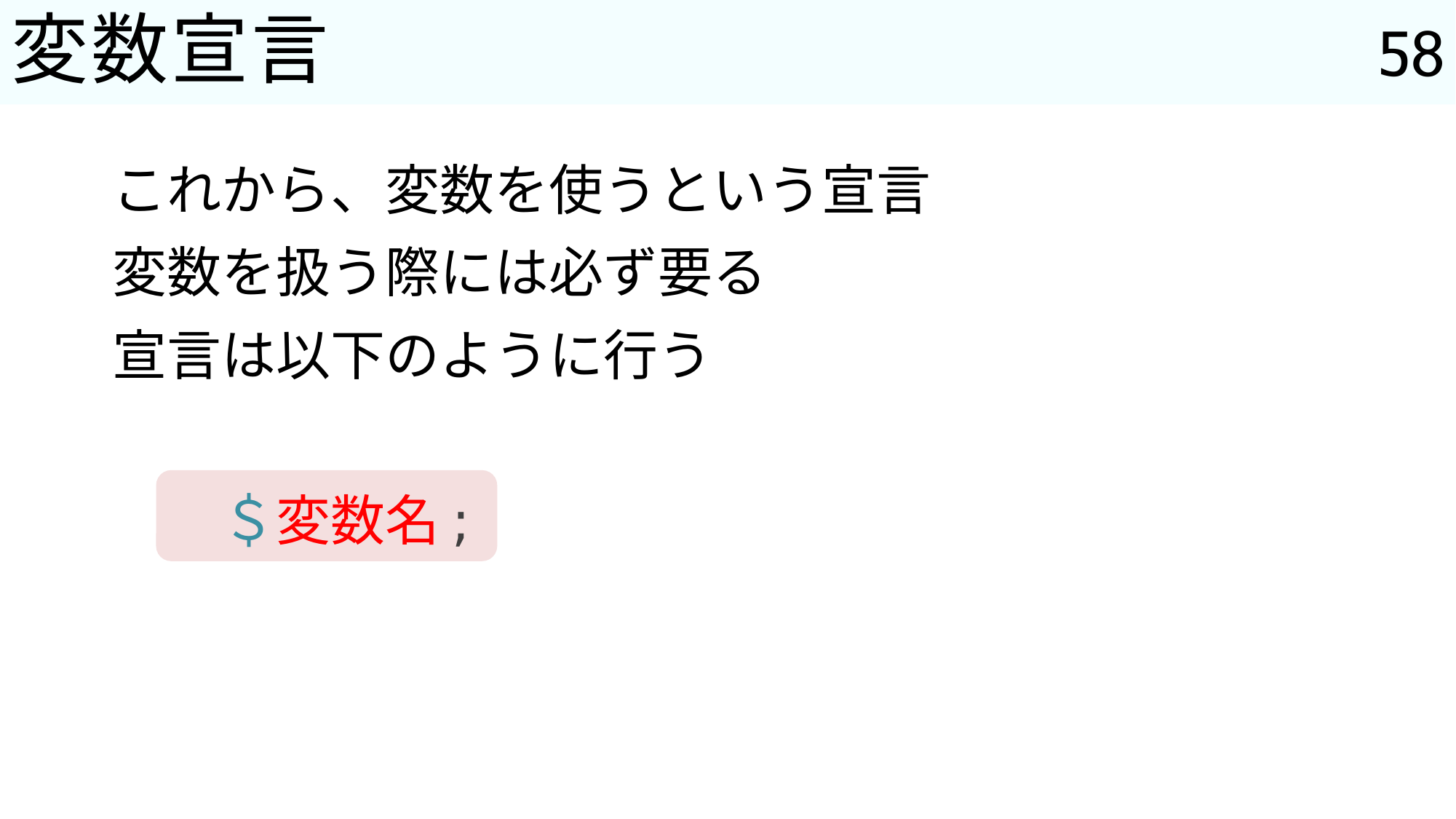

58
# 変数宣言
これから、変数を使うという宣言
変数を扱う際には必ず要る
宣言は以下のように行う

	＄変数名;